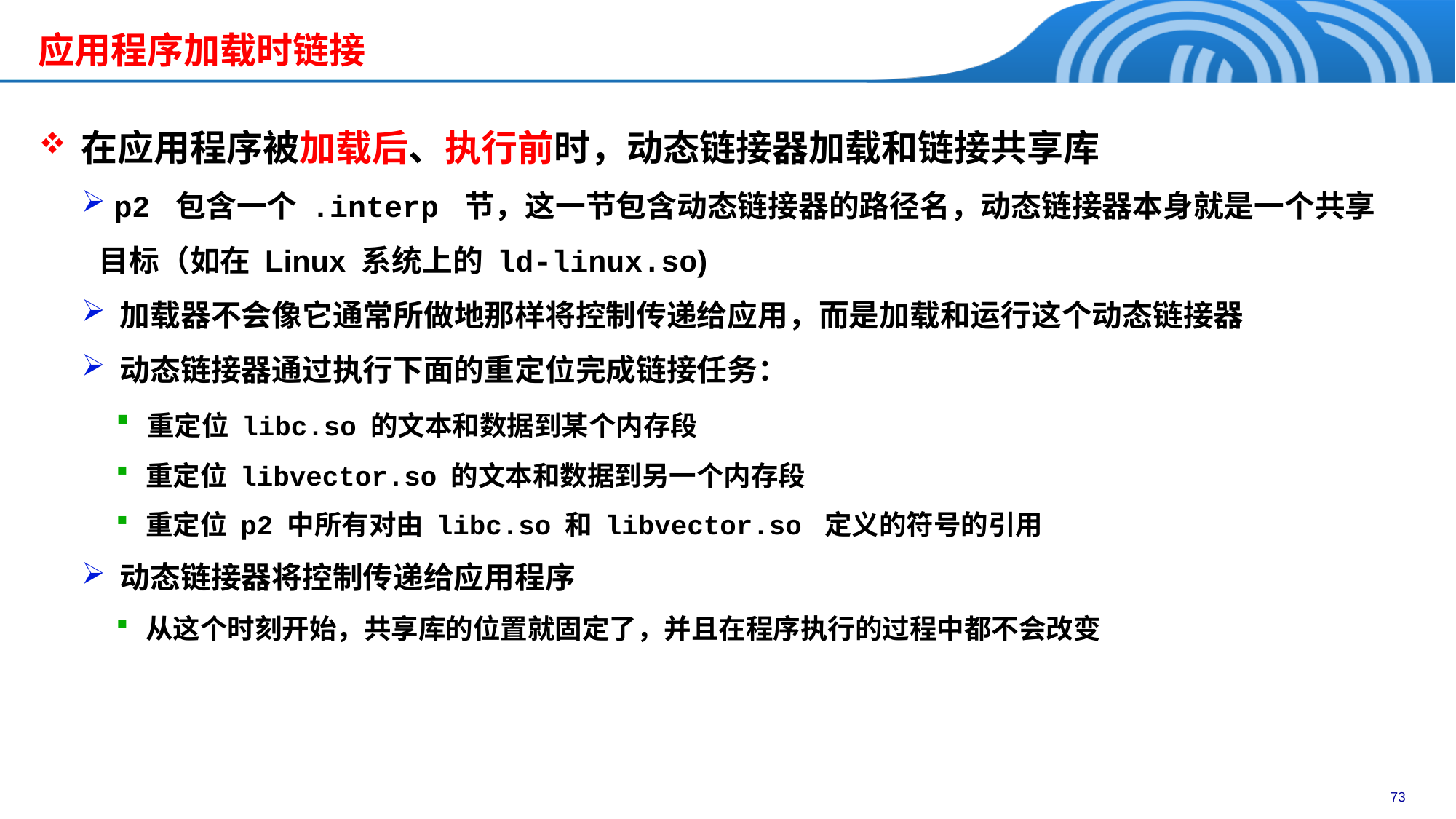

应用程序加载时链接
 在应用程序被加载后、执行前时，动态链接器加载和链接共享库
 p2 包含一个 .interp 节，这一节包含动态链接器的路径名，动态链接器本身就是一个共享目标（如在 Linux 系统上的 ld-linux.so)
 加载器不会像它通常所做地那样将控制传递给应用，而是加载和运行这个动态链接器
 动态链接器通过执行下面的重定位完成链接任务：
 重定位 libc.so 的文本和数据到某个内存段
 重定位 libvector.so 的文本和数据到另一个内存段
 重定位 p2 中所有对由 libc.so 和 libvector.so 定义的符号的引用
 动态链接器将控制传递给应用程序
 从这个时刻开始，共享库的位置就固定了，并且在程序执行的过程中都不会改变